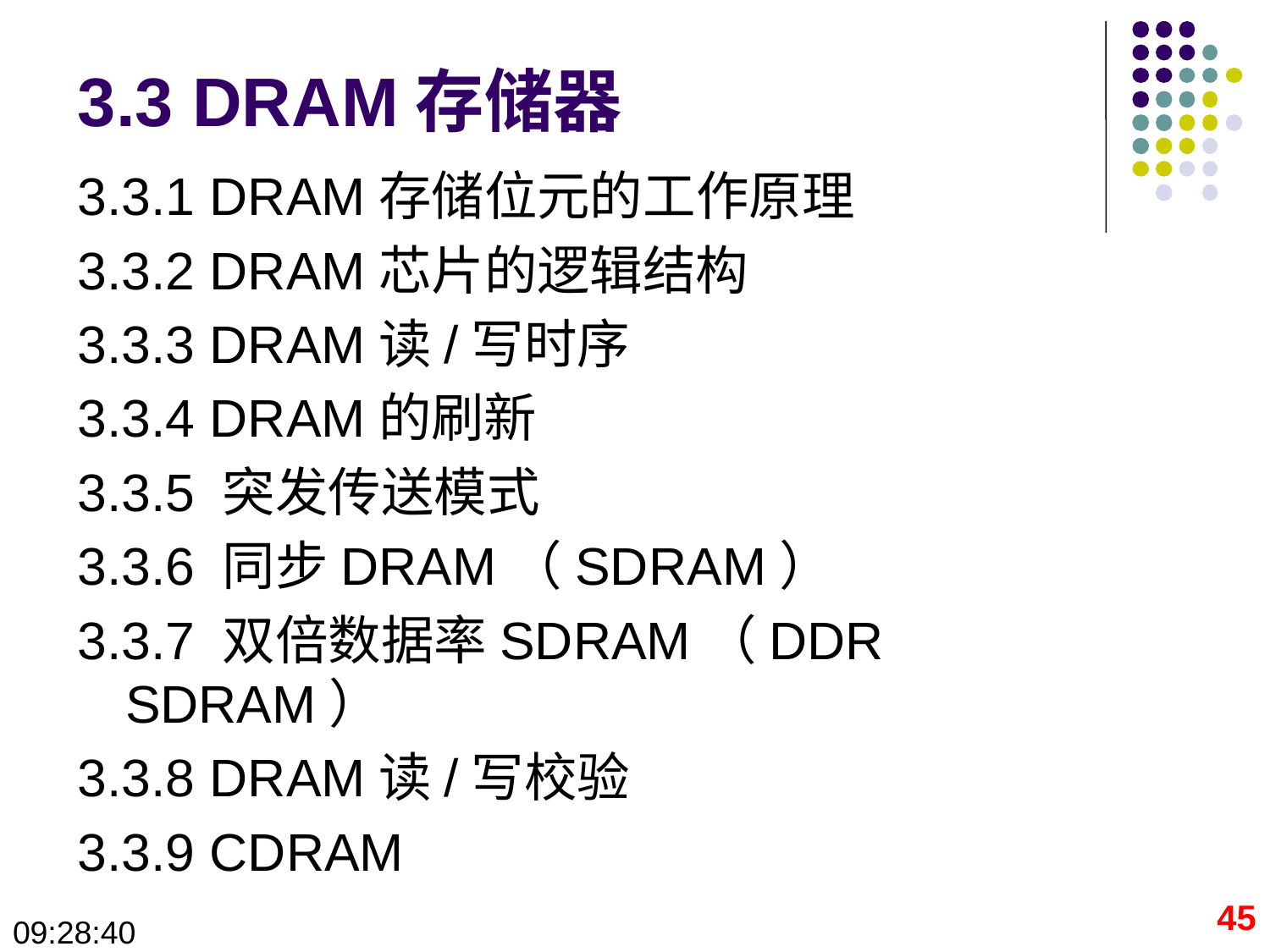

# 3.3 DRAM存储器
3.3.1 DRAM存储位元的工作原理
3.3.2 DRAM芯片的逻辑结构
3.3.3 DRAM读/写时序
3.3.4 DRAM的刷新
3.3.5 突发传送模式
3.3.6 同步DRAM（SDRAM）
3.3.7 双倍数据率SDRAM（DDR SDRAM）
3.3.8 DRAM读/写校验
3.3.9 CDRAM
45
09:28:40